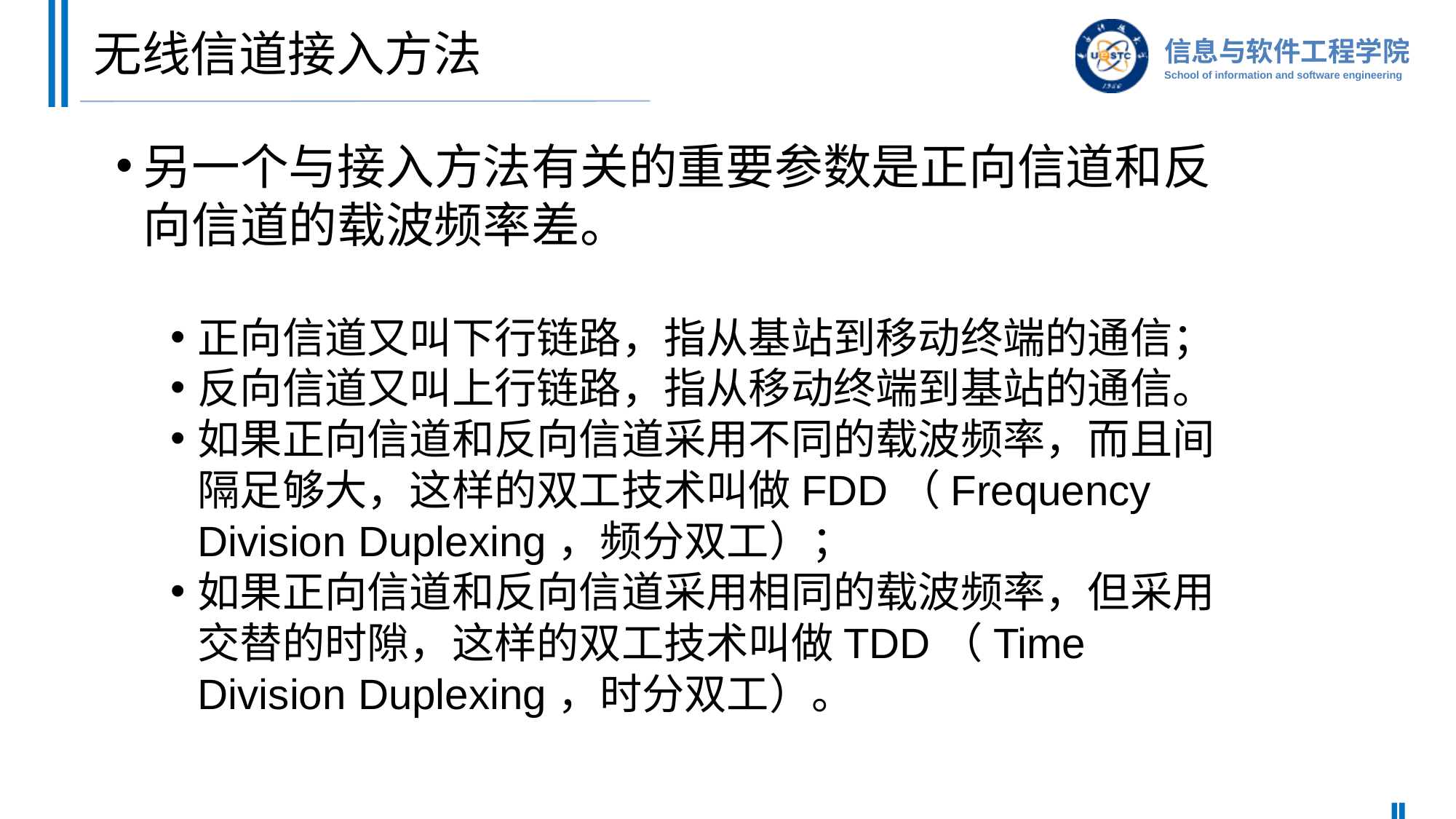

# 无线信道接入方法
另一个与接入方法有关的重要参数是正向信道和反向信道的载波频率差。

正向信道又叫下行链路，指从基站到移动终端的通信；
反向信道又叫上行链路，指从移动终端到基站的通信。
如果正向信道和反向信道采用不同的载波频率，而且间隔足够大，这样的双工技术叫做FDD（Frequency Division Duplexing，频分双工）；
如果正向信道和反向信道采用相同的载波频率，但采用交替的时隙，这样的双工技术叫做TDD（Time Division Duplexing，时分双工）。